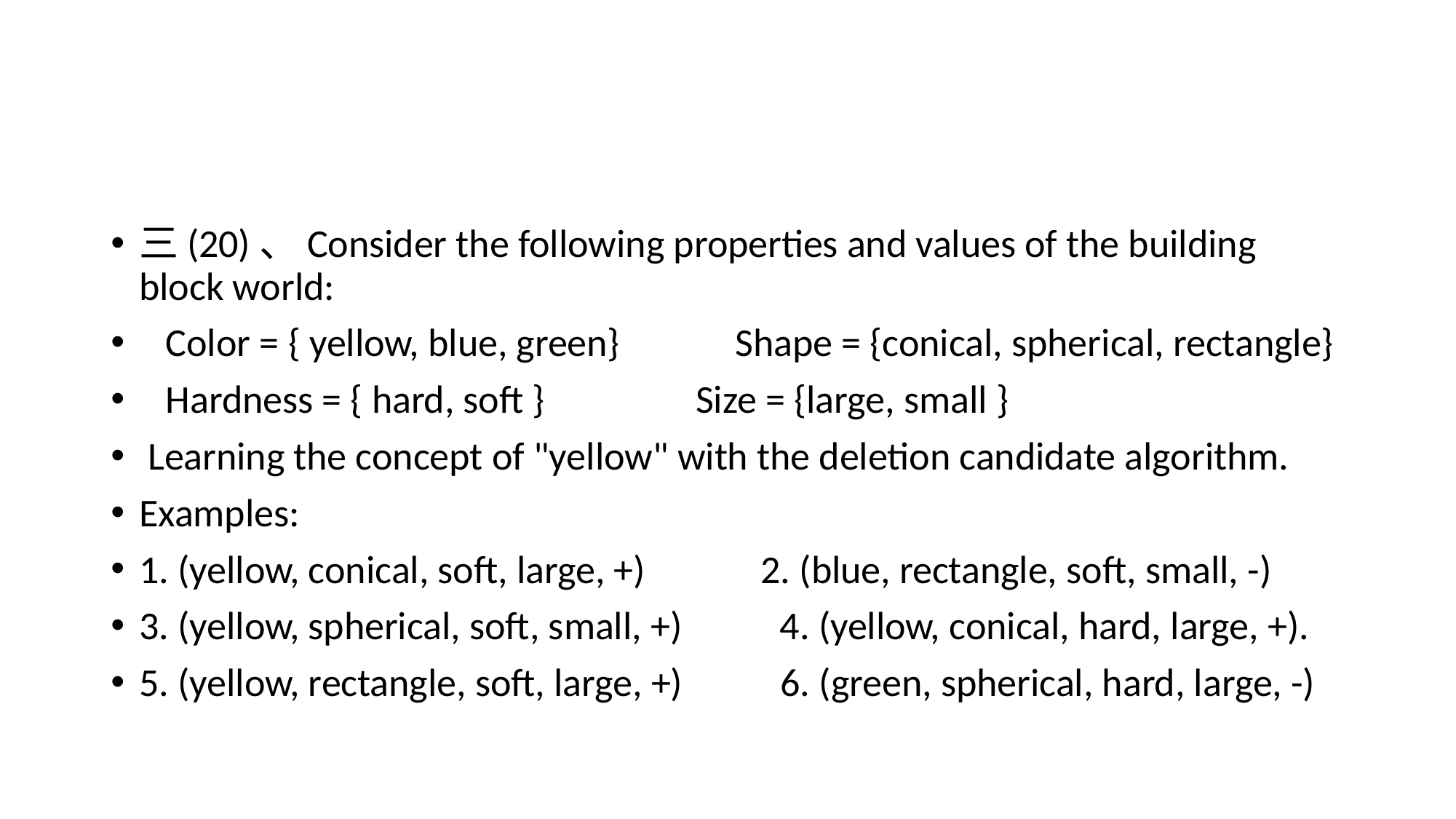

#
三(20)、Consider the following properties and values of the building block world:
   Color = { yellow, blue, green}             Shape = {conical, spherical, rectangle}
   Hardness = { hard, soft }                 Size = {large, small }
 Learning the concept of "yellow" with the deletion candidate algorithm.
Examples:
1. (yellow, conical, soft, large, +)             2. (blue, rectangle, soft, small, -)
3. (yellow, spherical, soft, small, +)           4. (yellow, conical, hard, large, +).
5. (yellow, rectangle, soft, large, +)           6. (green, spherical, hard, large, -)